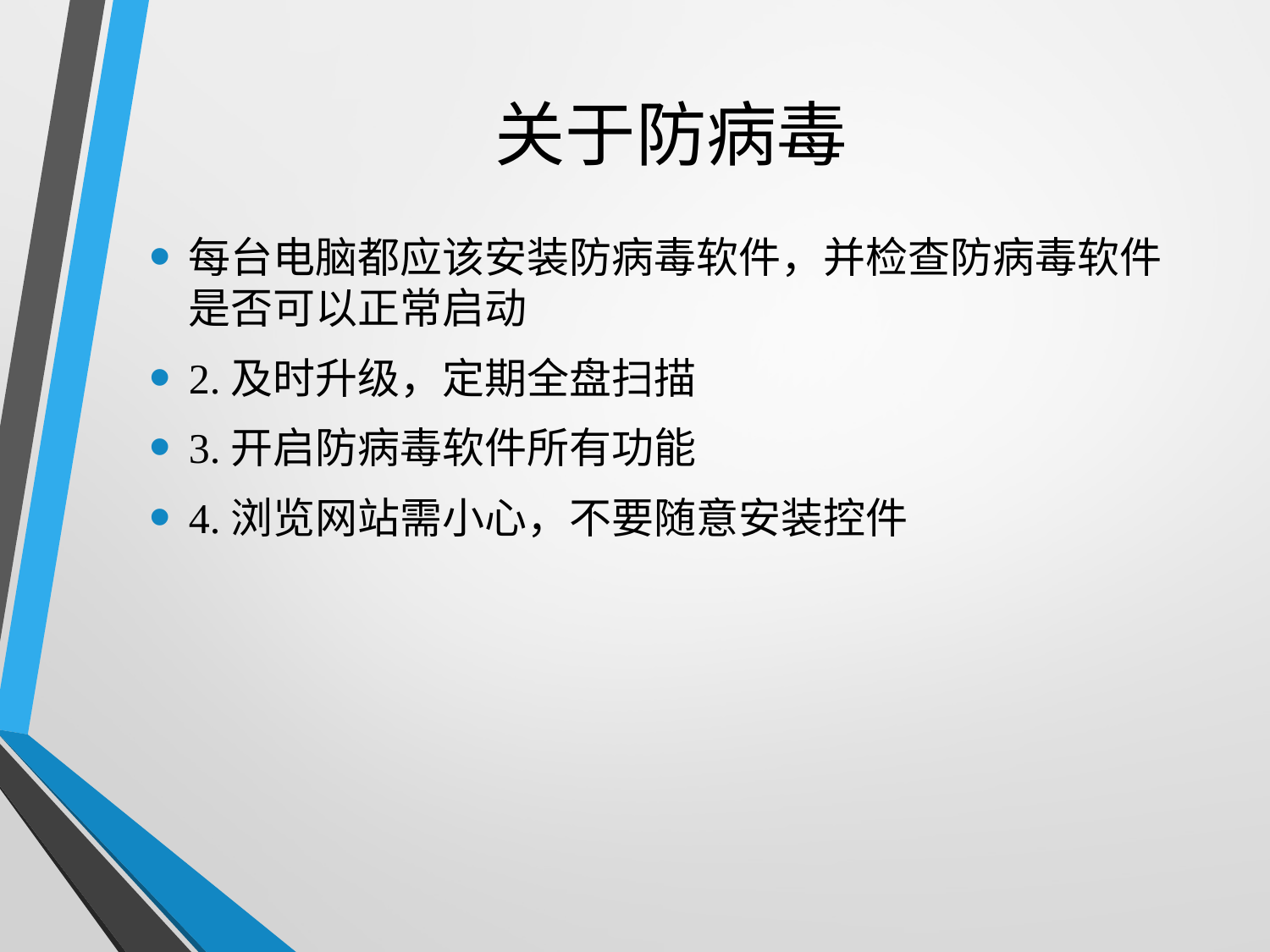

# 关于防病毒
每台电脑都应该安装防病毒软件，并检查防病毒软件是否可以正常启动
2.及时升级，定期全盘扫描
3.开启防病毒软件所有功能
4.浏览网站需小心，不要随意安装控件